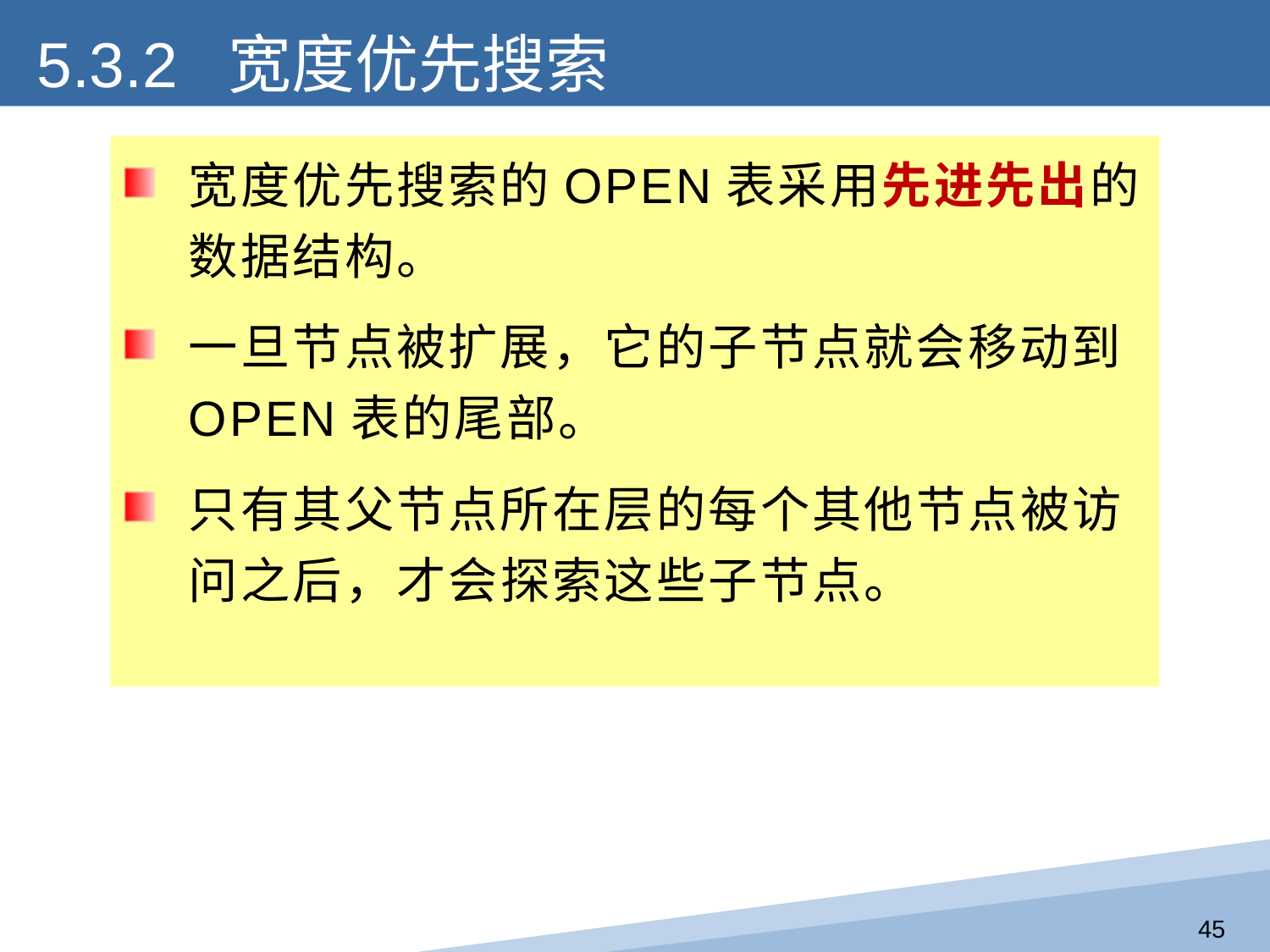

5.3.2  宽度优先搜索
宽度优先搜索的OPEN表采用先进先出的数据结构。
一旦节点被扩展，它的子节点就会移动到OPEN表的尾部。
只有其父节点所在层的每个其他节点被访问之后，才会探索这些子节点。

45